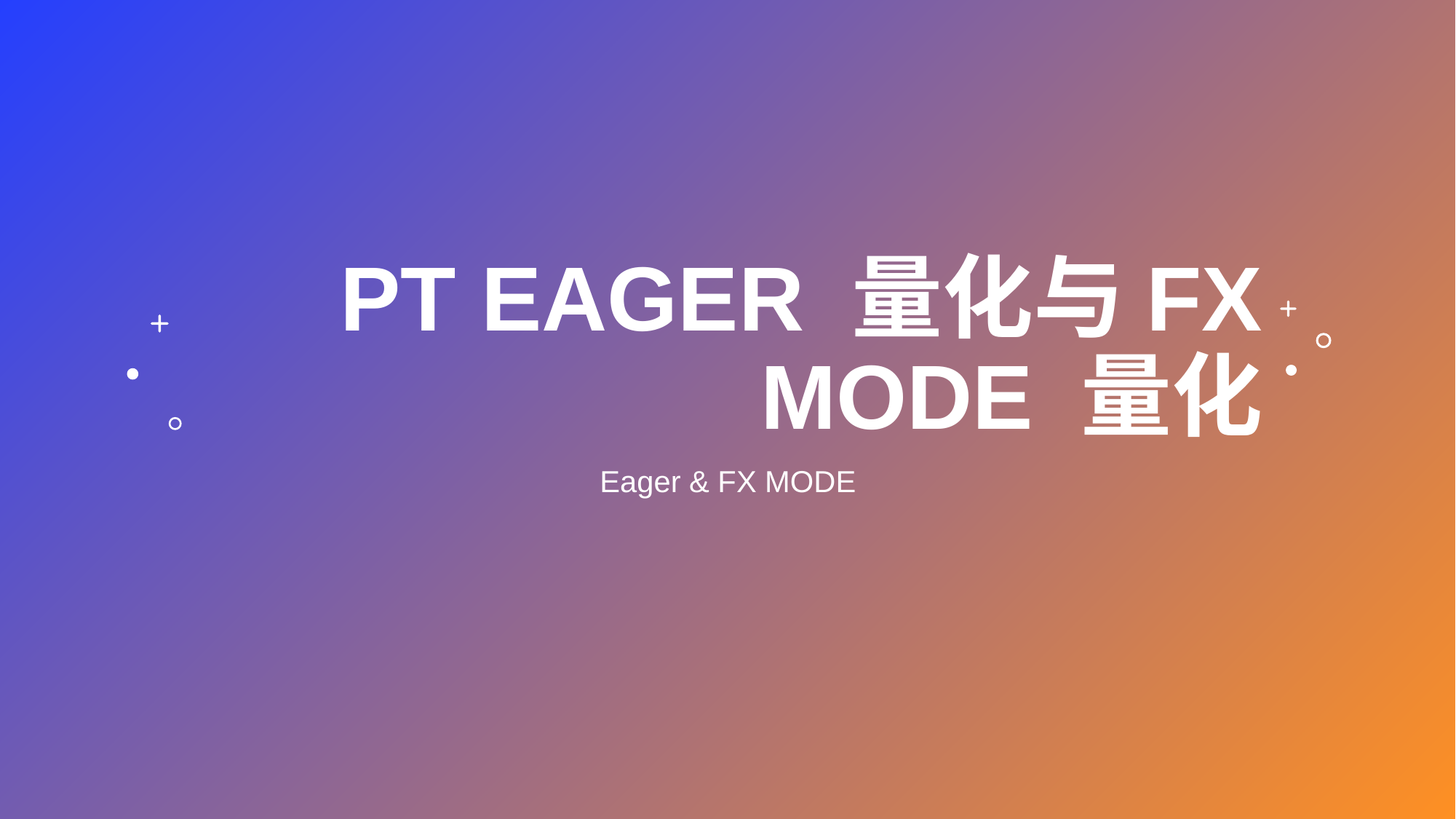

# PT eager 量化与fx mode 量化
Eager & FX MODE